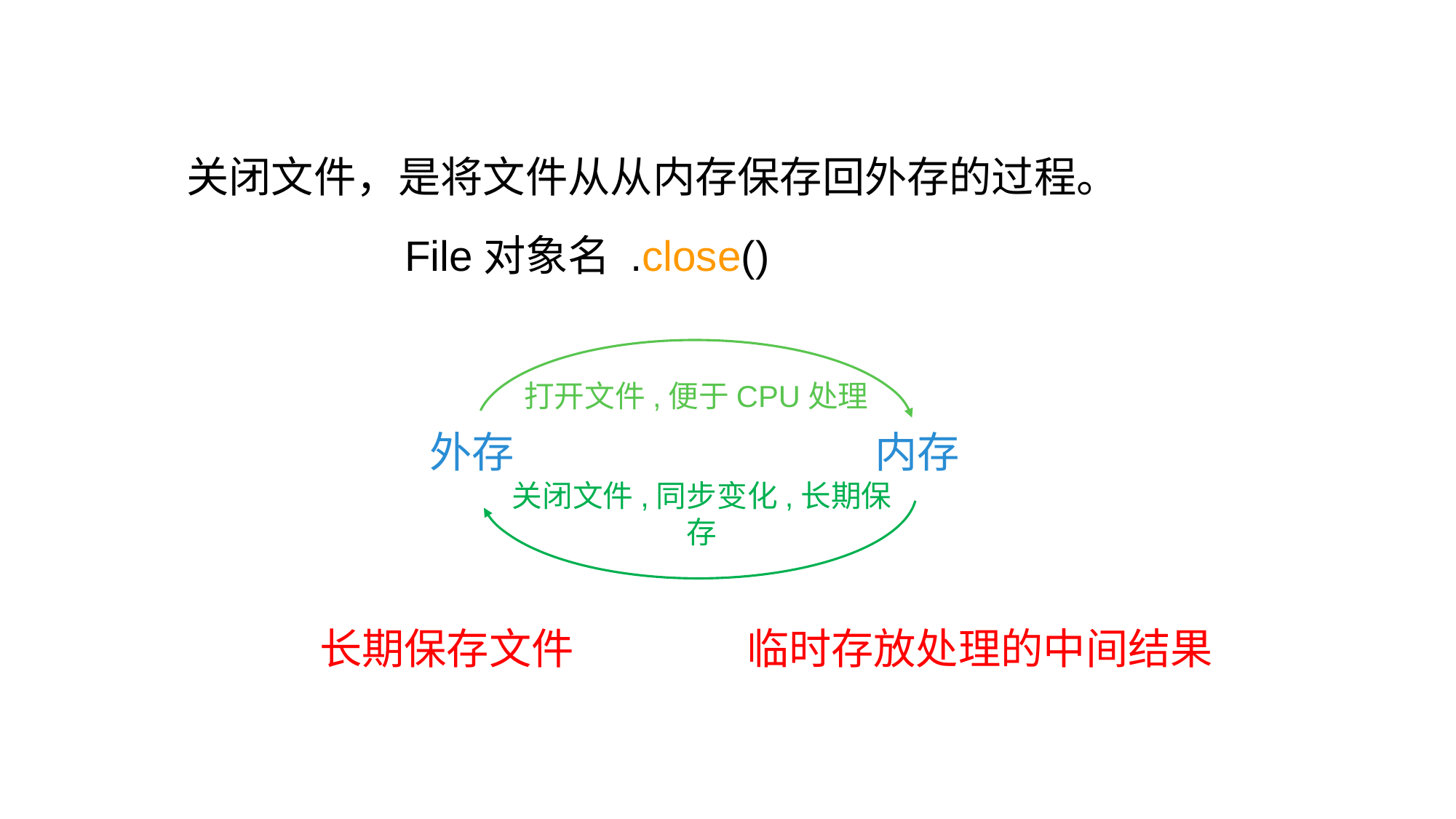

关闭文件，是将文件从从内存保存回外存的过程。
File对象名 .close()

打开文件,便于CPU处理

关闭文件,同步变化,长期保存
外存
内存
长期保存文件
临时存放处理的中间结果